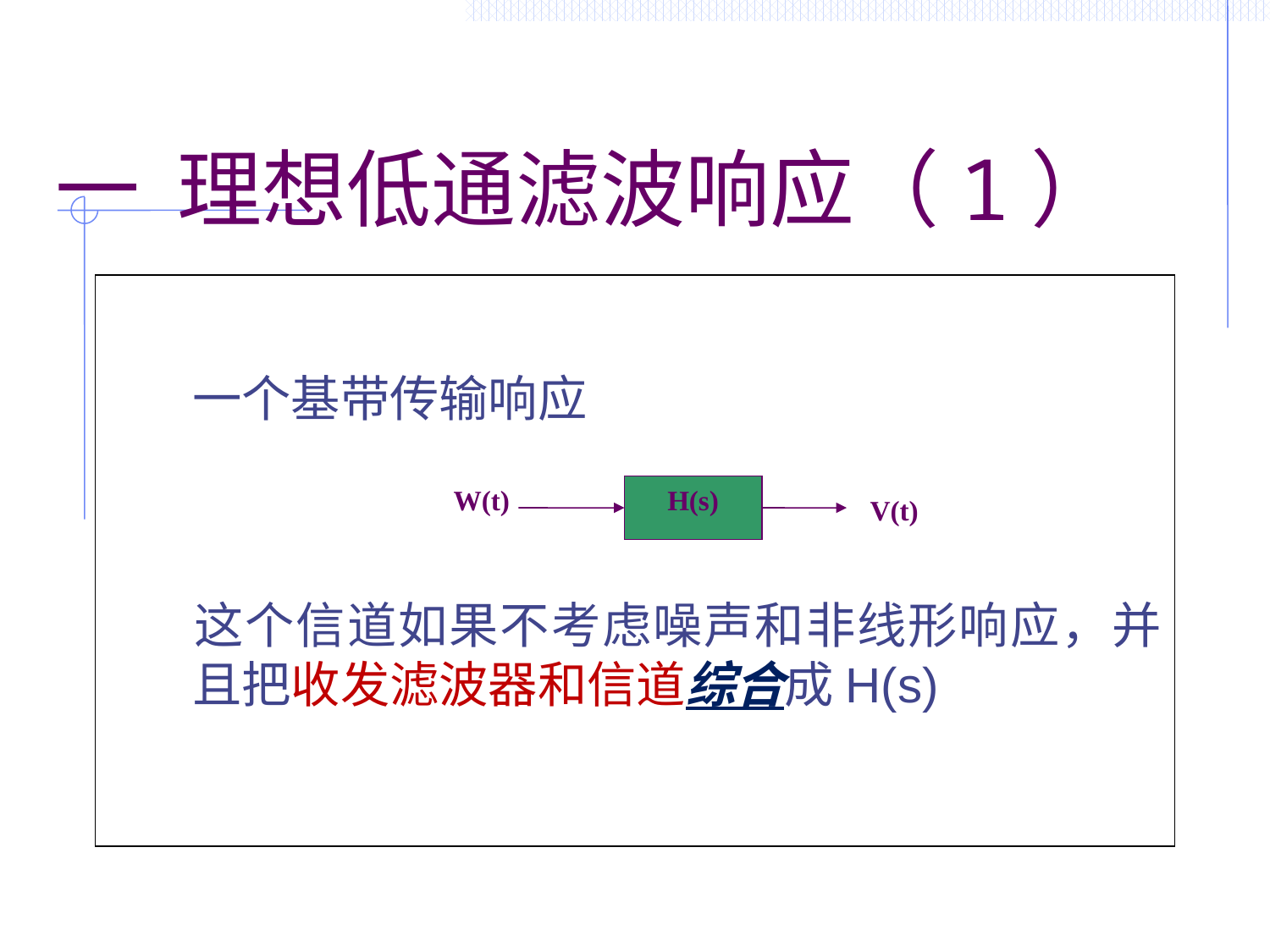

# 一  理想低通滤波响应（1）

 	一个基带传输响应

	这个信道如果不考虑噪声和非线形响应，并且把收发滤波器和信道综合成H(s)
W(t)
V(t)

H(s)